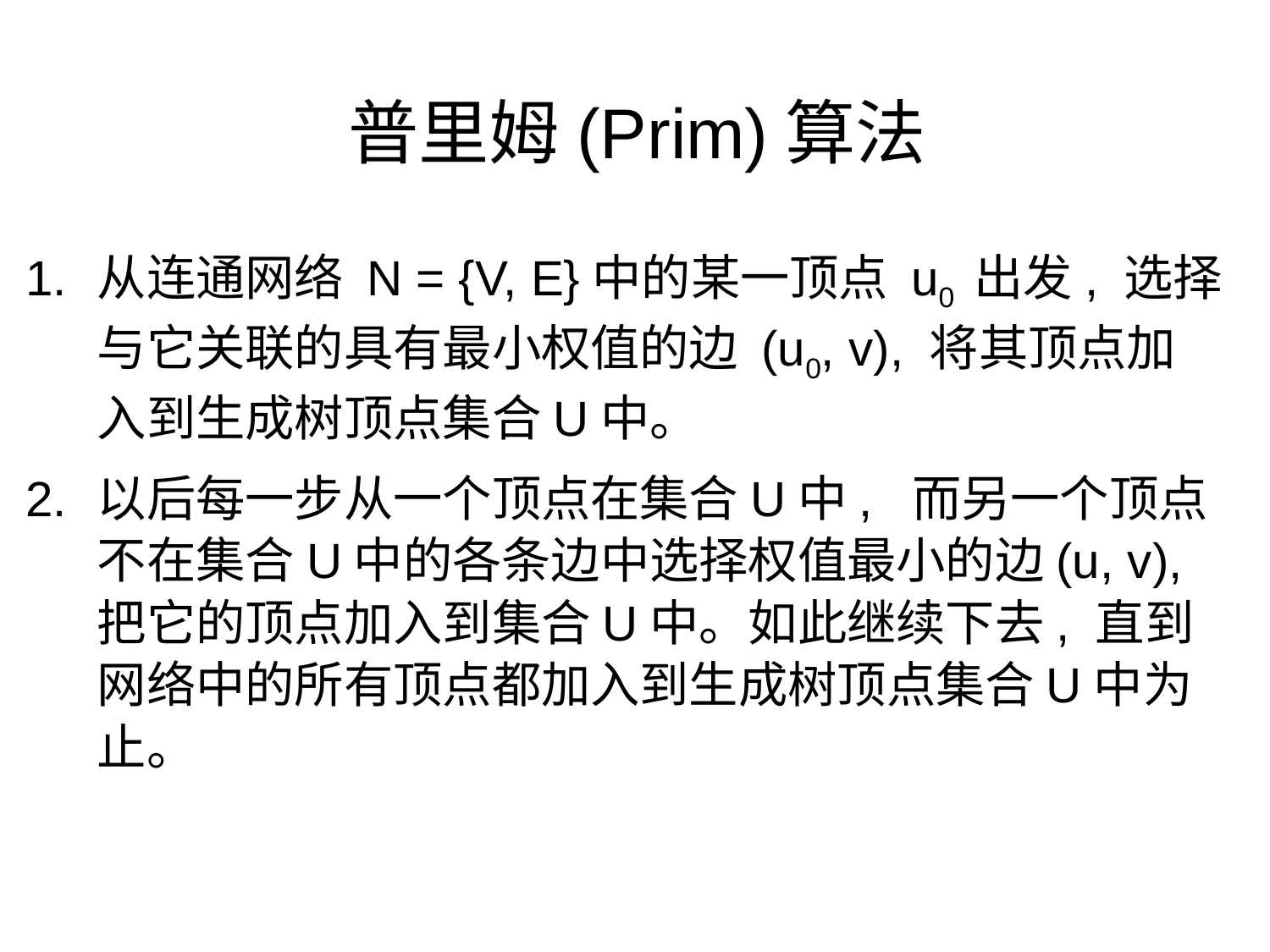

普里姆(Prim)算法
从连通网络 N = {V, E}中的某一顶点 u0 出发, 选择与它关联的具有最小权值的边 (u0, v), 将其顶点加入到生成树顶点集合U中。
以后每一步从一个顶点在集合U中,  而另一个顶点不在集合U中的各条边中选择权值最小的边(u, v), 把它的顶点加入到集合U中。如此继续下去, 直到网络中的所有顶点都加入到生成树顶点集合U中为止。